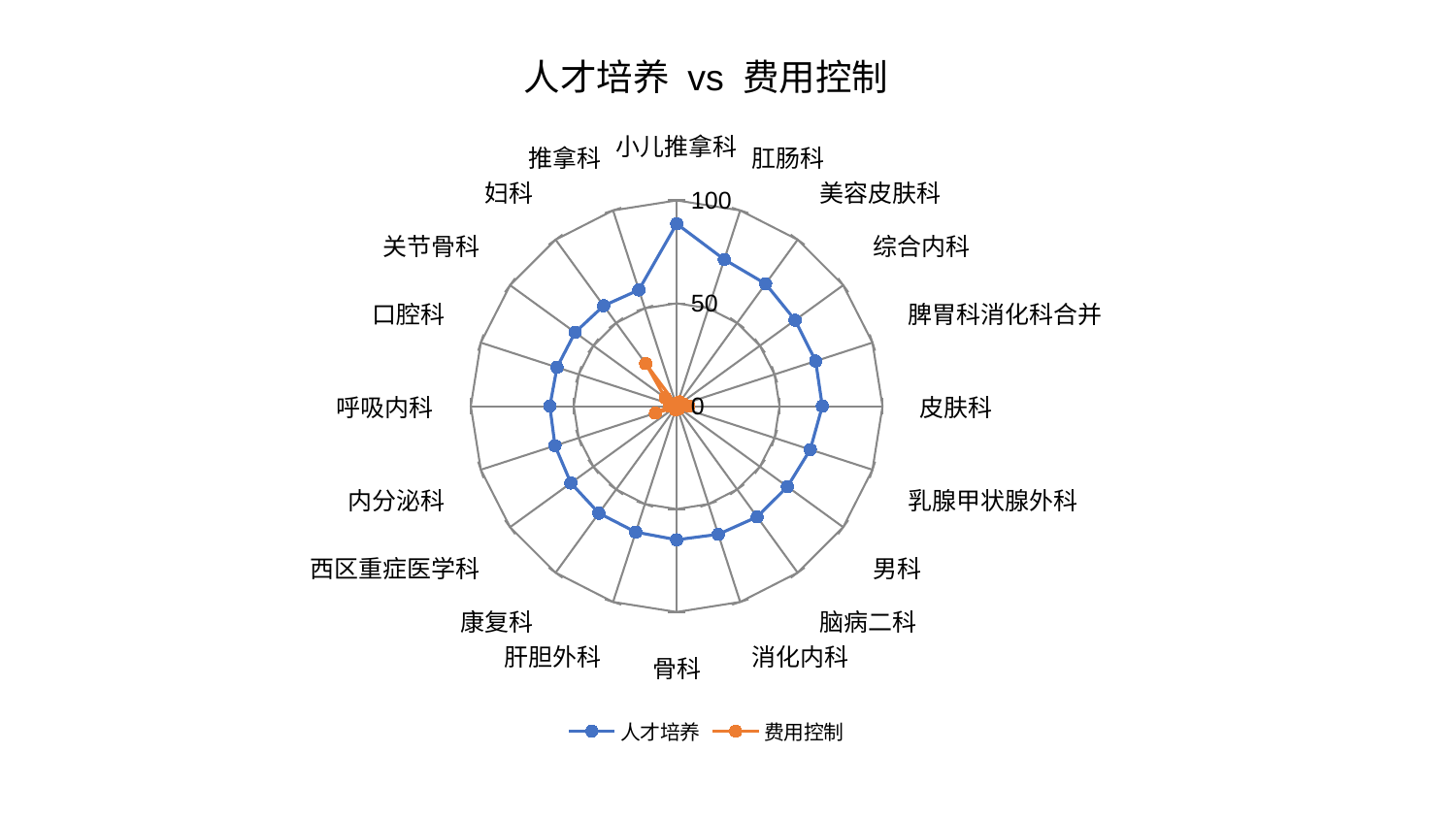

### Chart: 人才培养 vs 费用控制

| Category | 人才培养 | 费用控制 |
|---|---|---|
| 小儿推拿科 | 88.63749097548477 | 1.3359642188073328 |
| 肛肠科 | 74.93922584884679 | 0.8036719146850515 |
| 美容皮肤科 | 73.52895374797039 | 2.559895731590681 |
| 综合内科 | 71.13012057784354 | 1.025330751434831 |
| 脾胃科消化科合并 | 71.00397011740354 | 3.4900334932661696 |
| 皮肤科 | 70.7663068056737 | 5.879387794176574 |
| 乳腺甲状腺外科 | 68.24231898546496 | 1.0725565139197075 |
| 男科 | 66.52953345510112 | 1.1969262752141183 |
| 脑病二科 | 66.50616368912448 | 1.5508669042902161 |
| 消化内科 | 65.47294678305818 | 1.5347664617250094 |
| 骨科 | 64.92123399210635 | 0.8548358477273972 |
| 肝胆外科 | 64.32605728133406 | 1.8950568256473765 |
| 康复科 | 64.27020871855397 | 1.0152700054485684 |
| 西区重症医学科 | 63.516404403440674 | 1.2785242982292617 |
| 内分泌科 | 62.12590264917855 | 10.842409299209999 |
| 呼吸内科 | 61.60731322966518 | 3.3286454867892585 |
| 口腔科 | 61.110754133141256 | 0.9118201009920452 |
| 关节骨科 | 60.98765573573177 | 6.89900958068257 |
| 妇科 | 60.3391851355617 | 25.599949391990258 |
| 推拿科 | 59.3966521846786 | 0.832277503664639 |
90